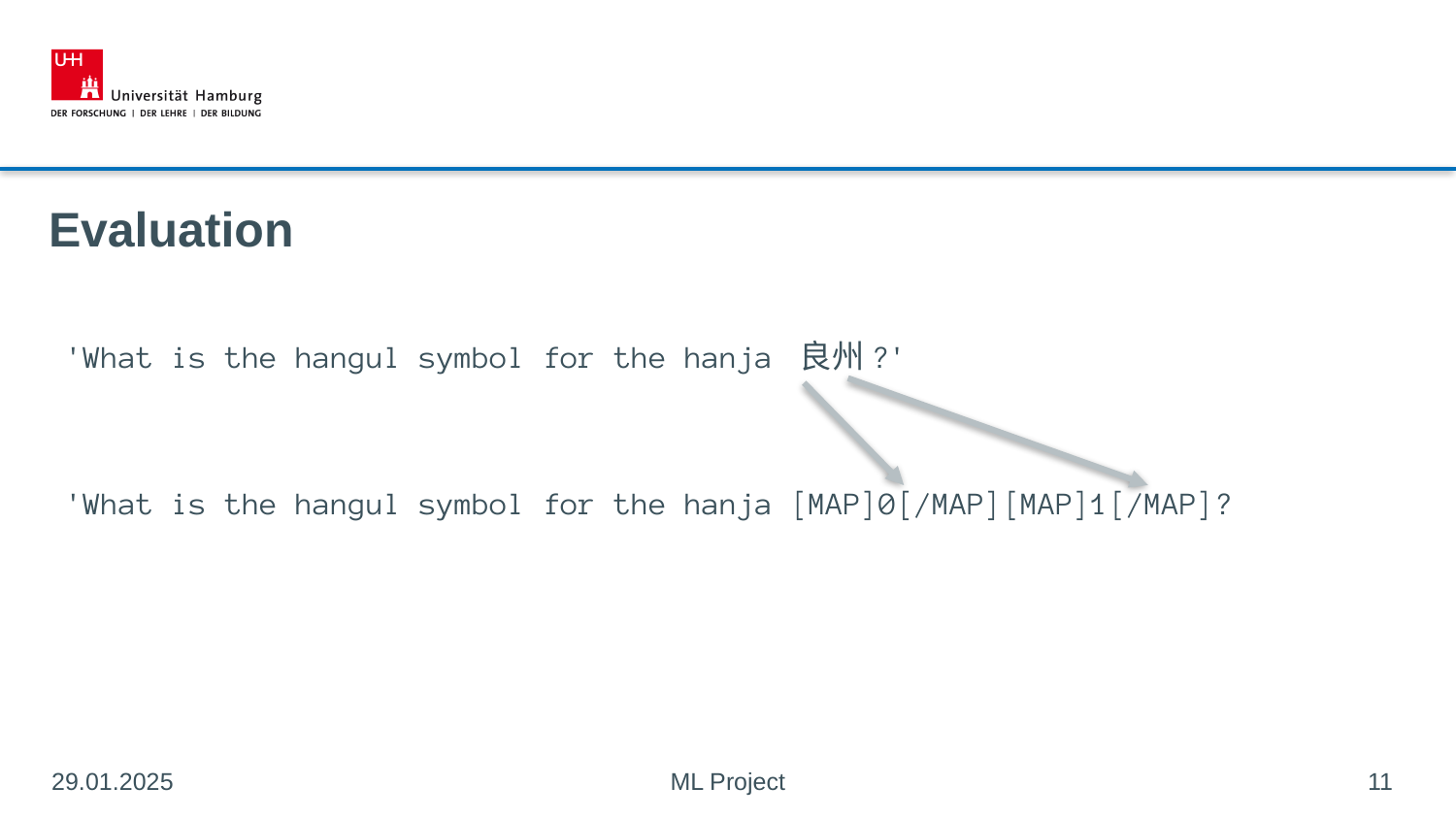

# Evaluation
'What is the hangul symbol for the hanja 良州?'
'What is the hangul symbol for the hanja [MAP]0[/MAP][MAP]1[/MAP]?
29.01.2025
11
ML Project